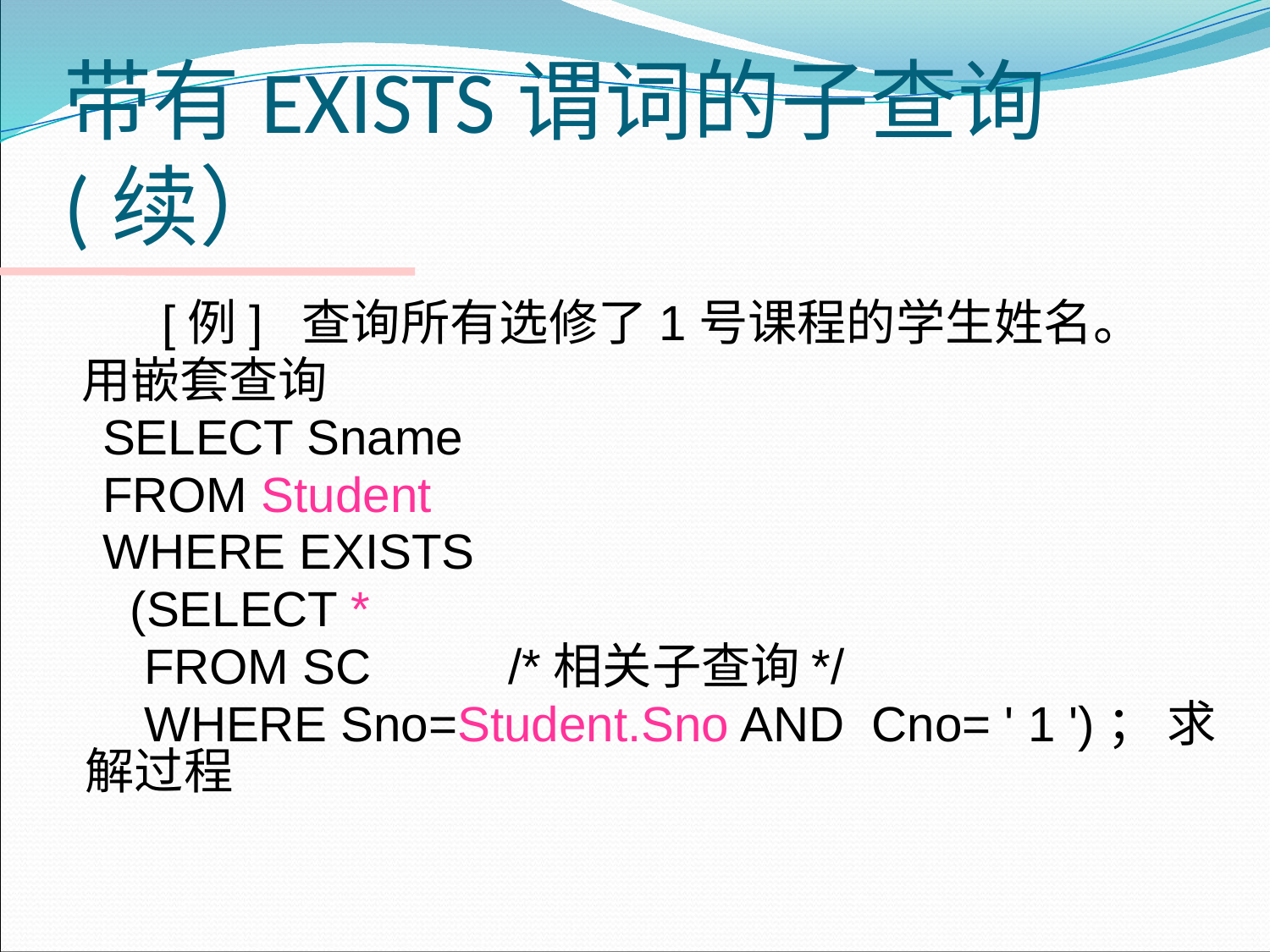

# 带有EXISTS谓词的子查询(续）
[例]  查询所有选修了1号课程的学生姓名。
  用嵌套查询
    SELECT Sname
    FROM Student
    WHERE EXISTS
      (SELECT *
       FROM SC          /*相关子查询*/
       WHERE Sno=Student.Sno AND  Cno= ' 1 ')； 求解过程

327